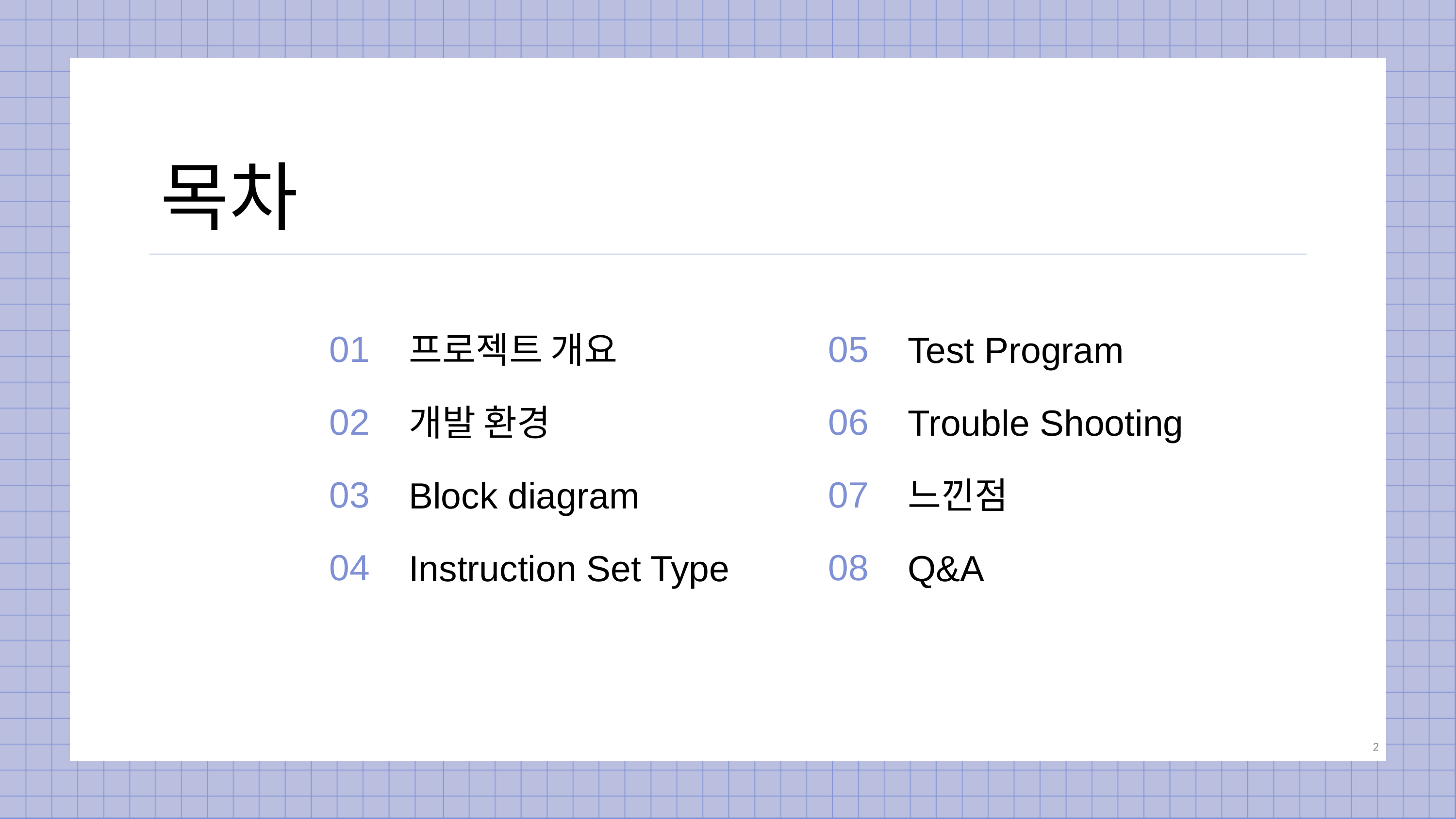

목차

01
02
03
04
05
06
07
08
프로젝트 개요
개발 환경
Block diagram
Instruction Set Type
Test Program
Trouble Shooting
느낀점
Q&A
2